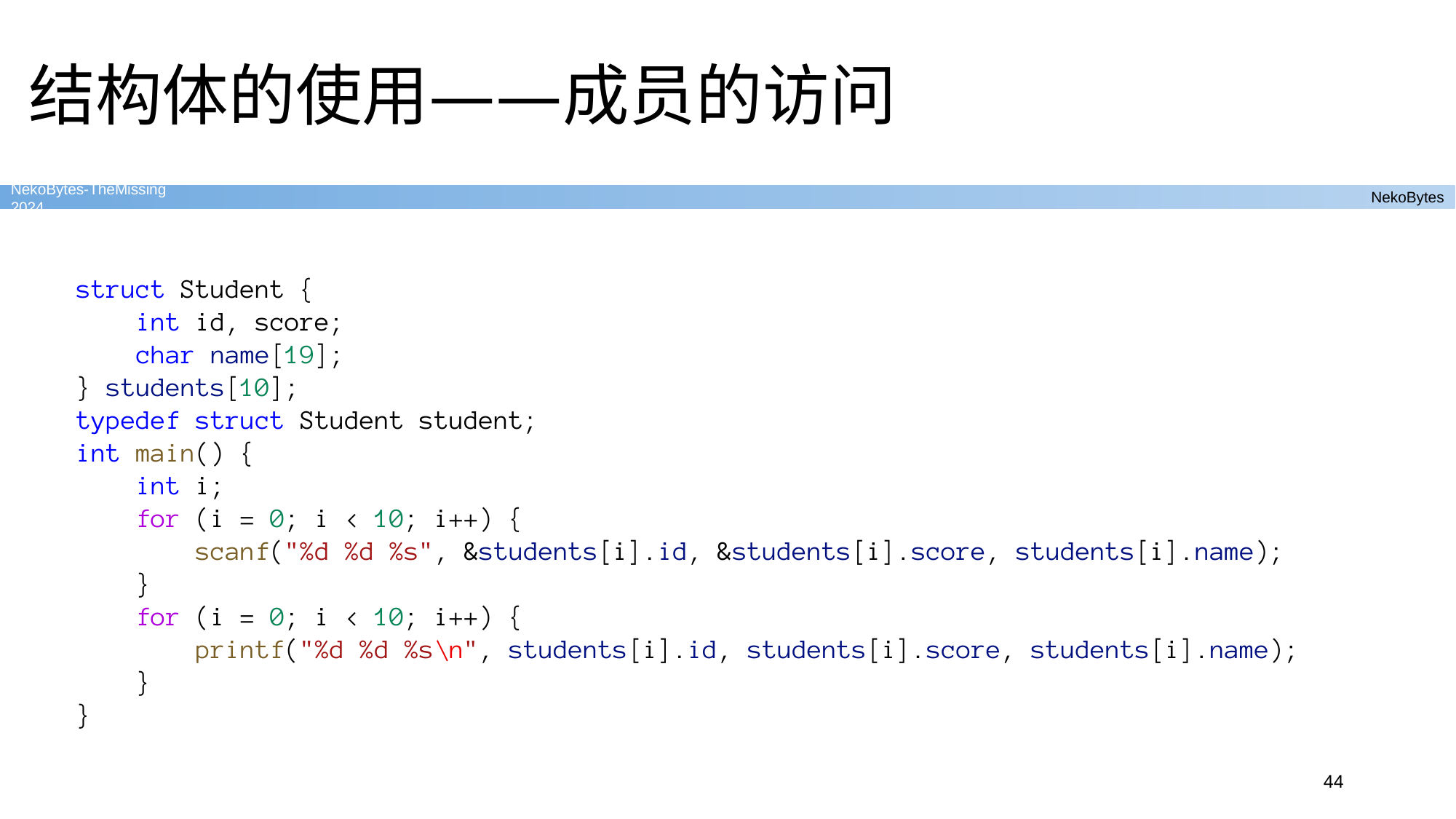

# 结构体的使用——成员的访问
struct Student {
    int id, score;
    char name[19];
} students[10];
typedef struct Student student;
int main() {
    int i;
    for (i = 0; i < 10; i++) {
        scanf("%d %d %s", &students[i].id, &students[i].score, students[i].name);
    }
    for (i = 0; i < 10; i++) {
        printf("%d %d %s\n", students[i].id, students[i].score, students[i].name);
    }
}
44